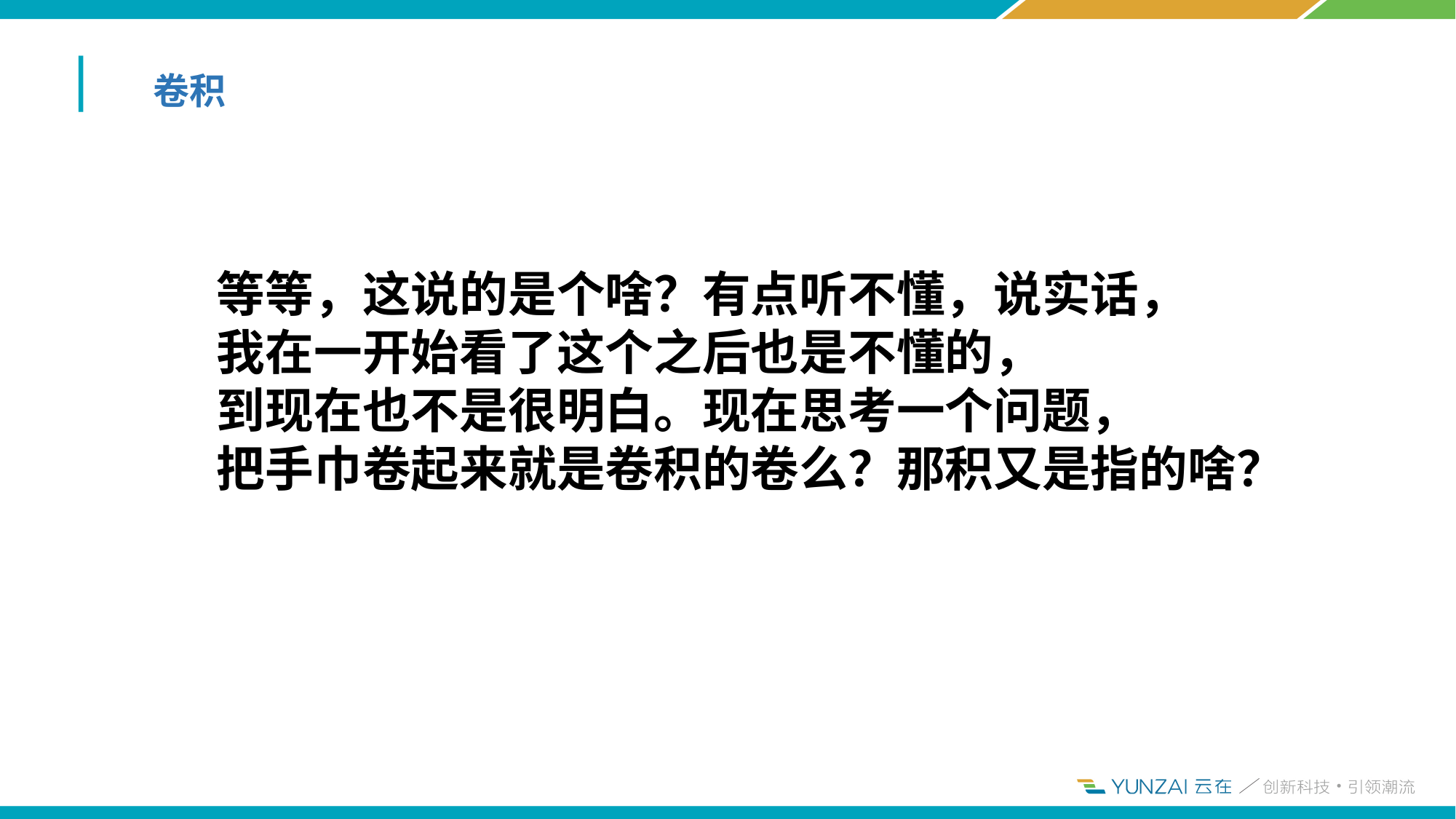

卷积

等等，这说的是个啥？有点听不懂，说实话，
我在一开始看了这个之后也是不懂的，
到现在也不是很明白。现在思考一个问题，
把手巾卷起来就是卷积的卷么？那积又是指的啥？